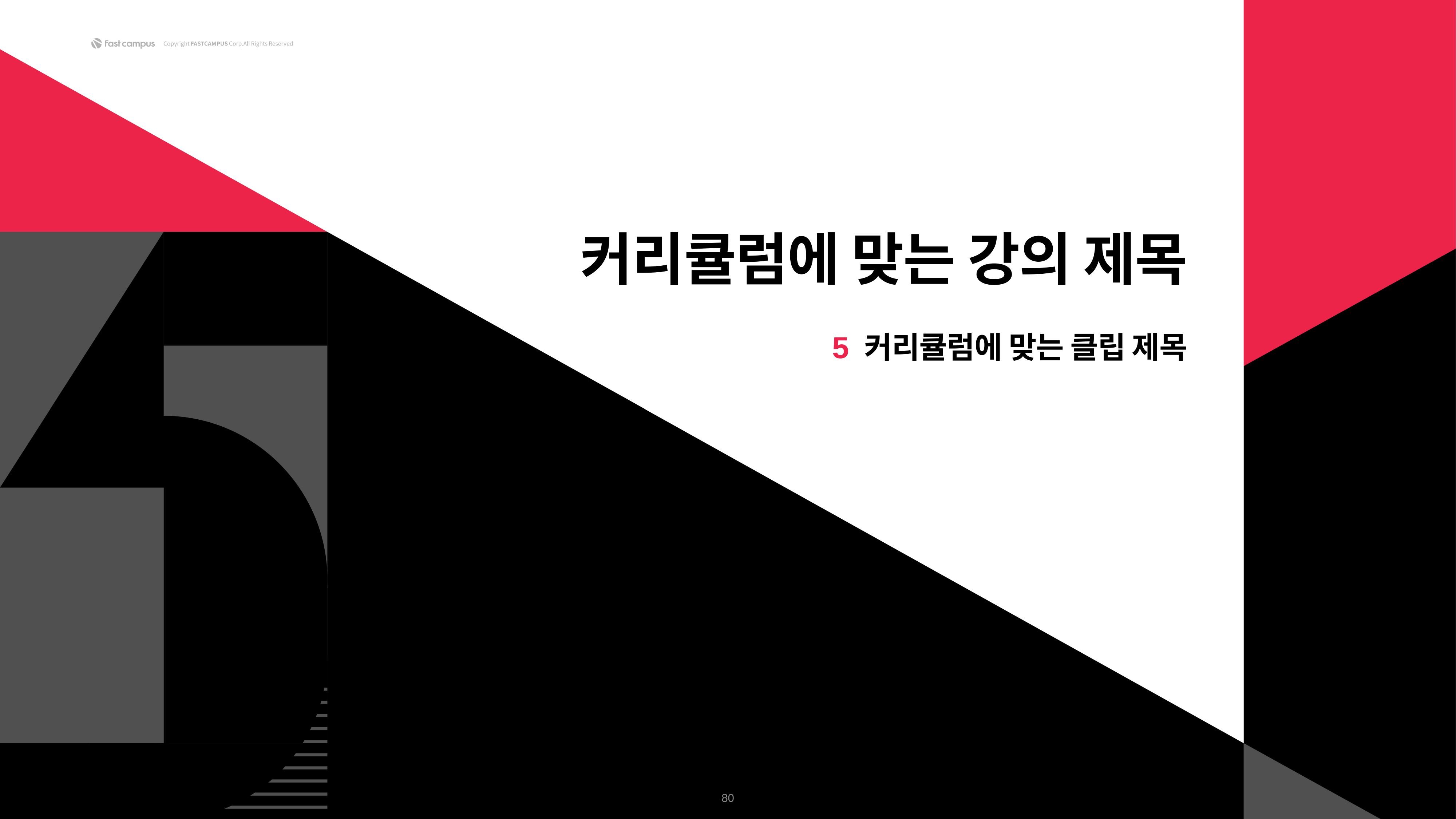

커리큘럼에 맞는 강의 제목

5 커리큘럼에 맞는 클립 제목
80